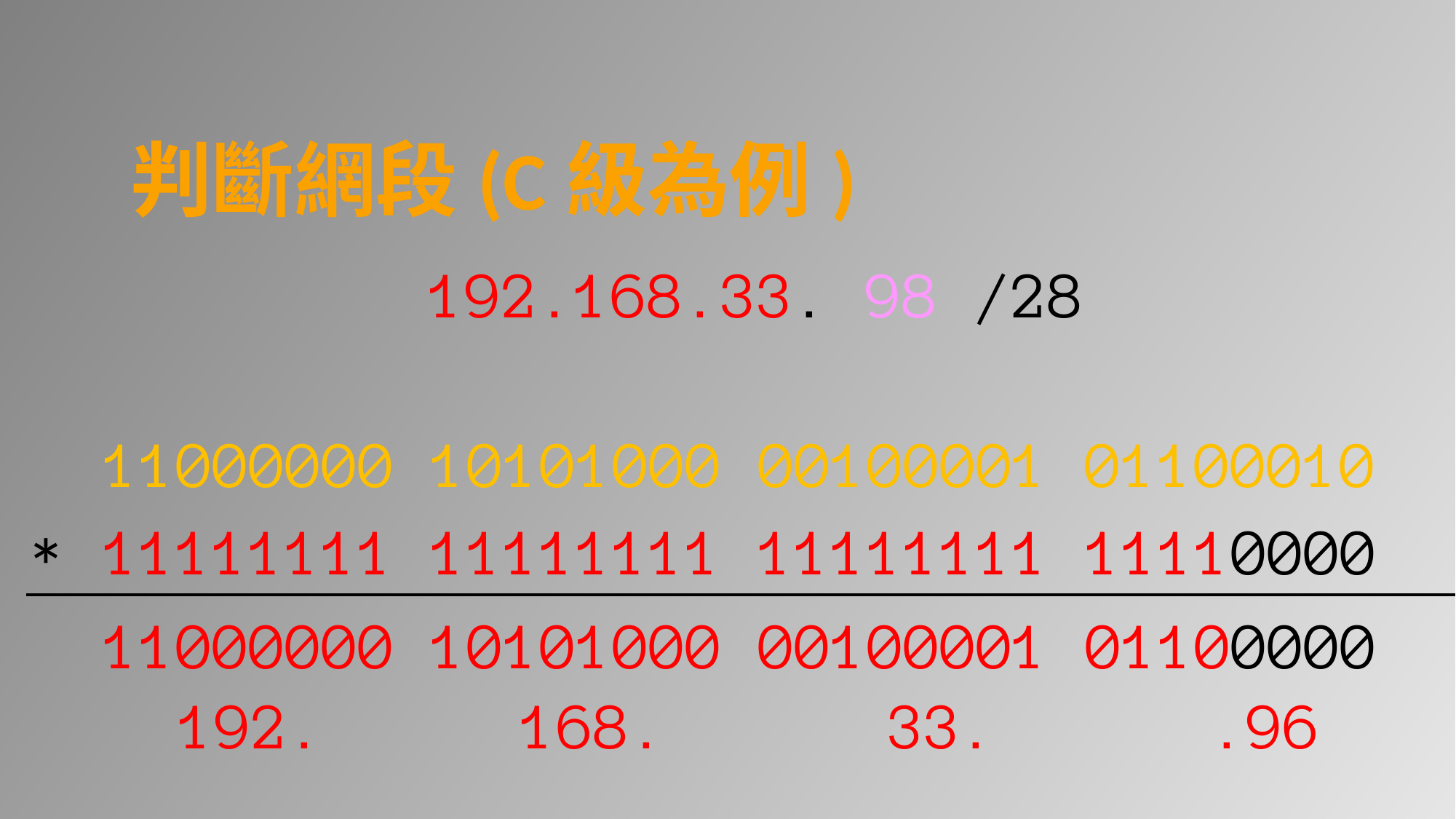

判斷網段(C級為例)
192.168.33. 98 /28
11000000 10101000 00100001 01100010
11111111 11111111 11111111 11110000
*
11000000 10101000 00100001 01100000
.96
33.
168.
192.